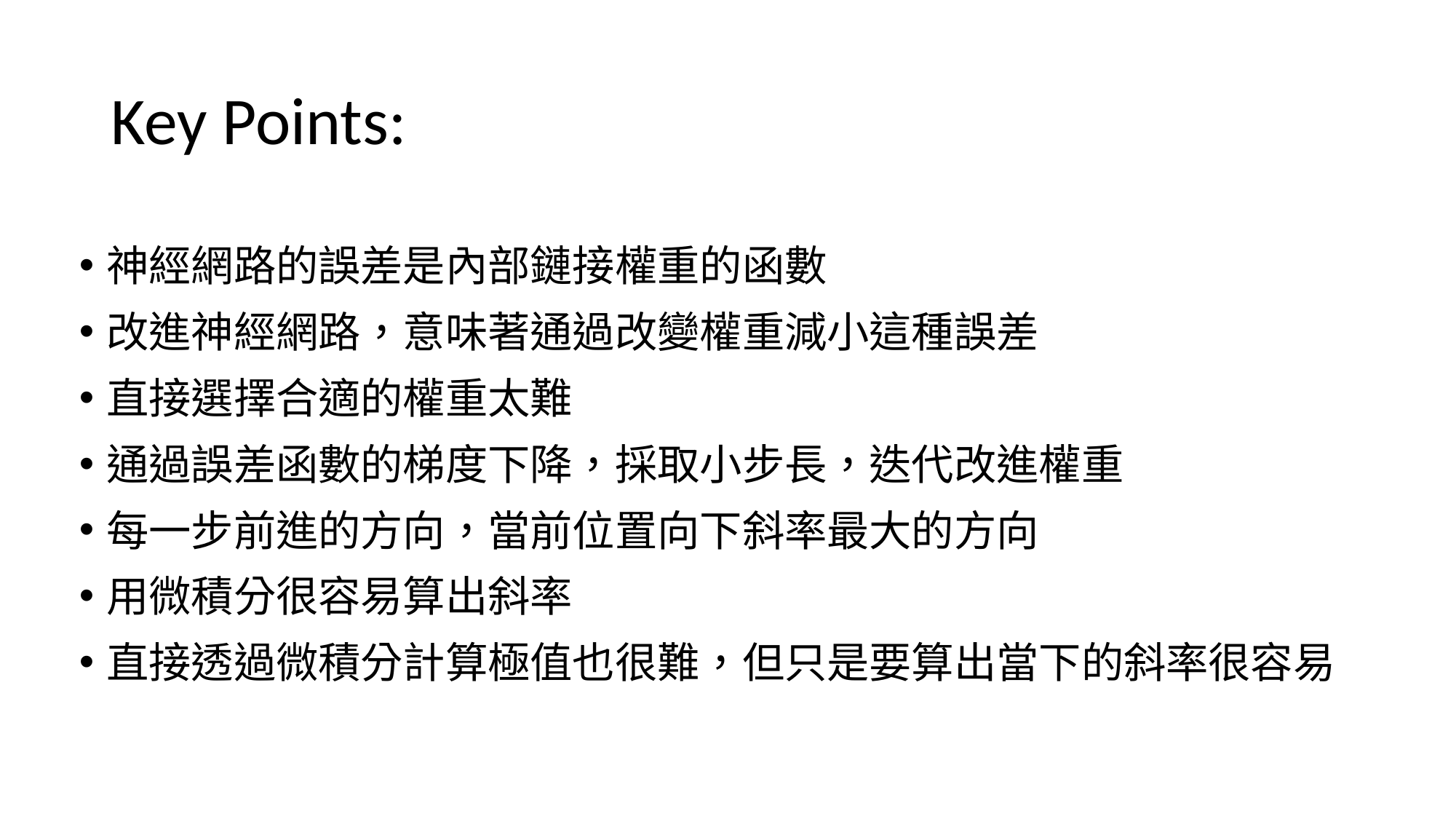

# Key Points:
神經網路的誤差是內部鏈接權重的函數
改進神經網路，意味著通過改變權重減小這種誤差
直接選擇合適的權重太難
通過誤差函數的梯度下降，採取小步長，迭代改進權重
每一步前進的方向，當前位置向下斜率最大的方向
用微積分很容易算出斜率
直接透過微積分計算極值也很難，但只是要算出當下的斜率很容易